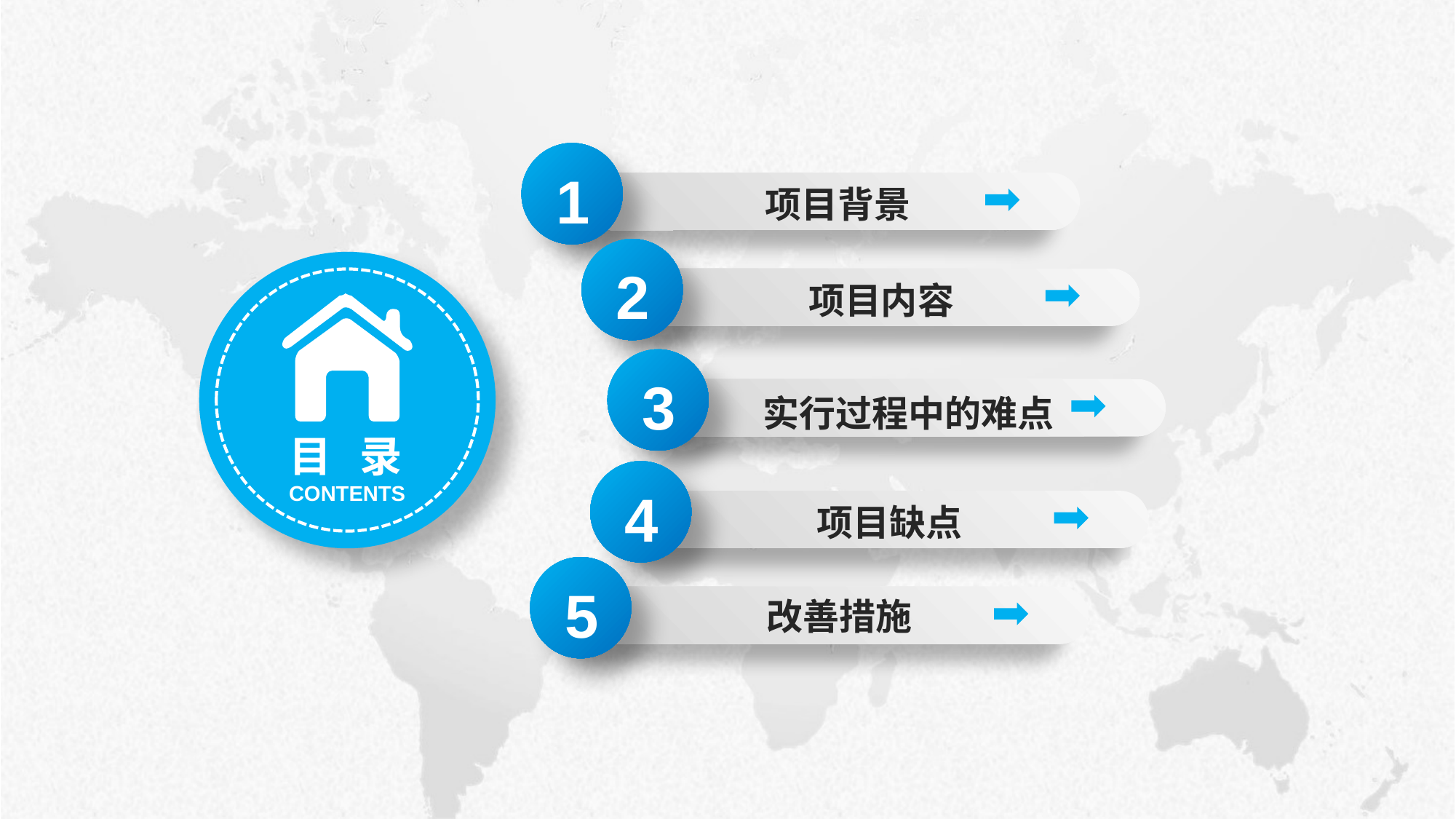

项目背景

1

    	项目内容

2

    实行过程中的难点
3

目   录
CONTENTS

    	项目缺点

4

改善措施

5